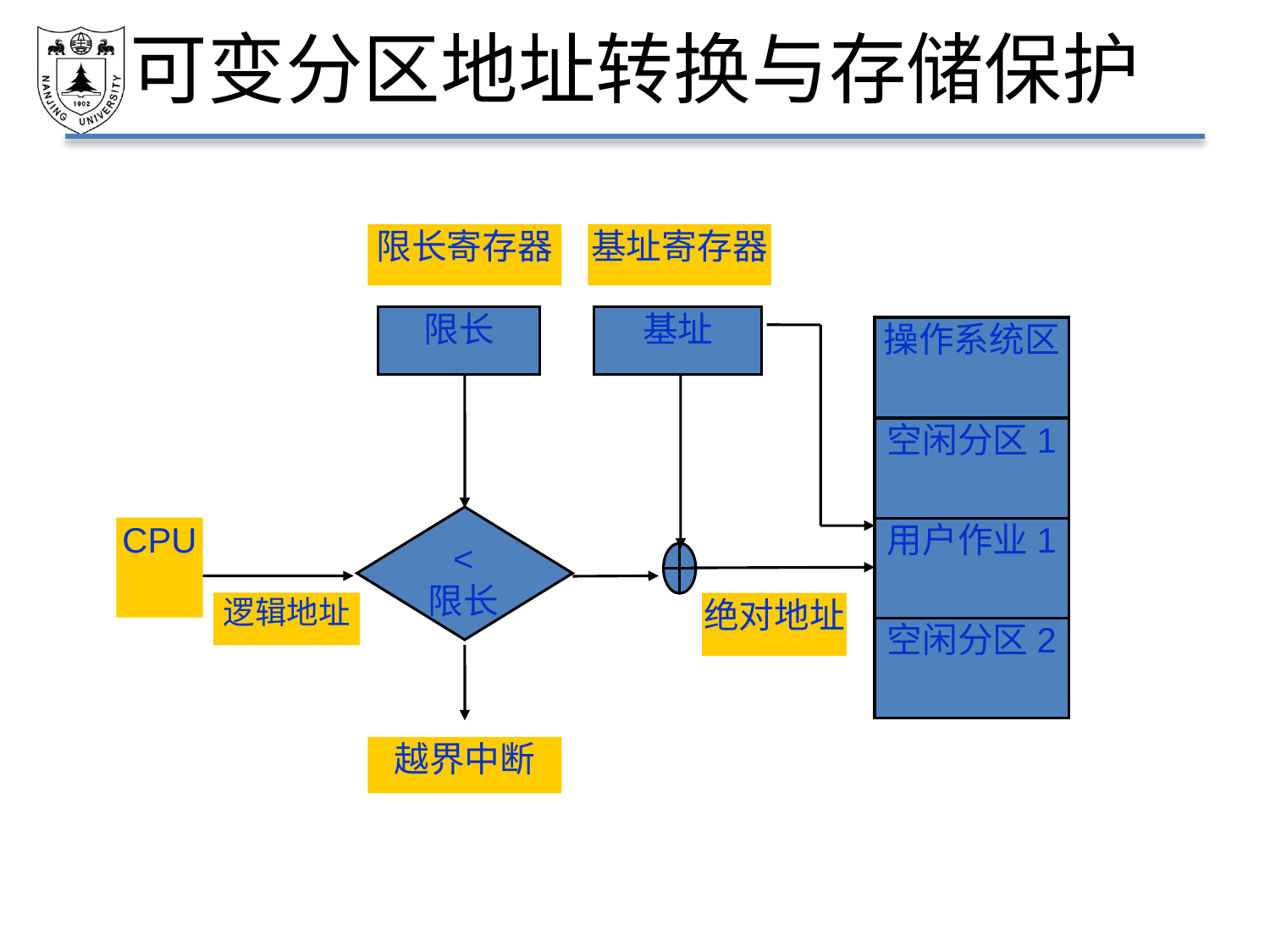

# 可变分区地址转换与存储保护
限长寄存器
基址寄存器
限长
基址
操作系统区

空闲分区1

CPU
用户作业1

<
限长

逻辑地址
绝对地址
空闲分区2

越界中断